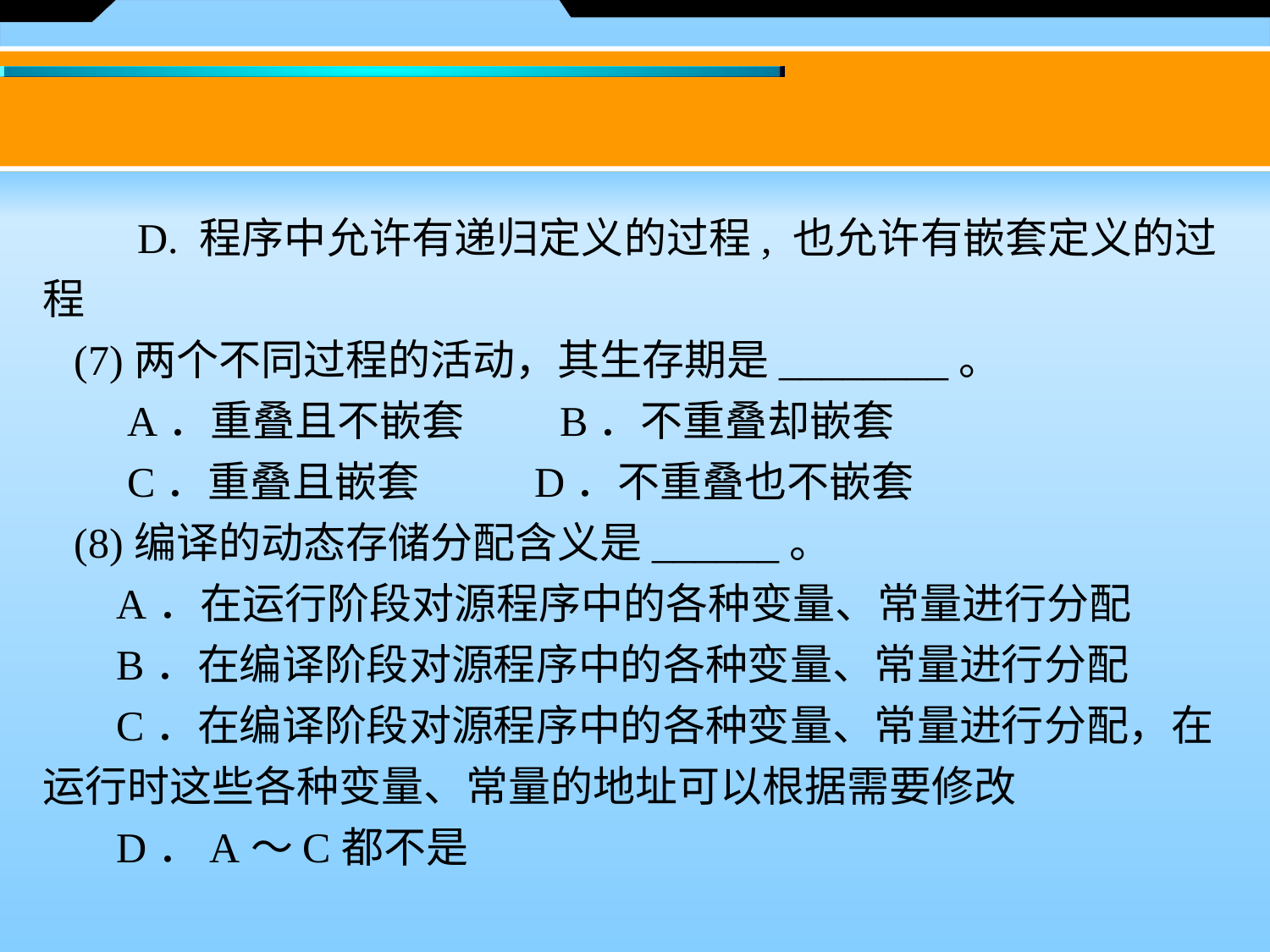

D. 程序中允许有递归定义的过程, 也允许有嵌套定义的过程
   (7)两个不同过程的活动，其生存期是________。
        A．重叠且不嵌套         B．不重叠却嵌套
        C．重叠且嵌套           D．不重叠也不嵌套
   (8)编译的动态存储分配含义是______。
       A．在运行阶段对源程序中的各种变量、常量进行分配
       B．在编译阶段对源程序中的各种变量、常量进行分配
       C．在编译阶段对源程序中的各种变量、常量进行分配，在运行时这些各种变量、常量的地址可以根据需要修改
       D．A～C都不是